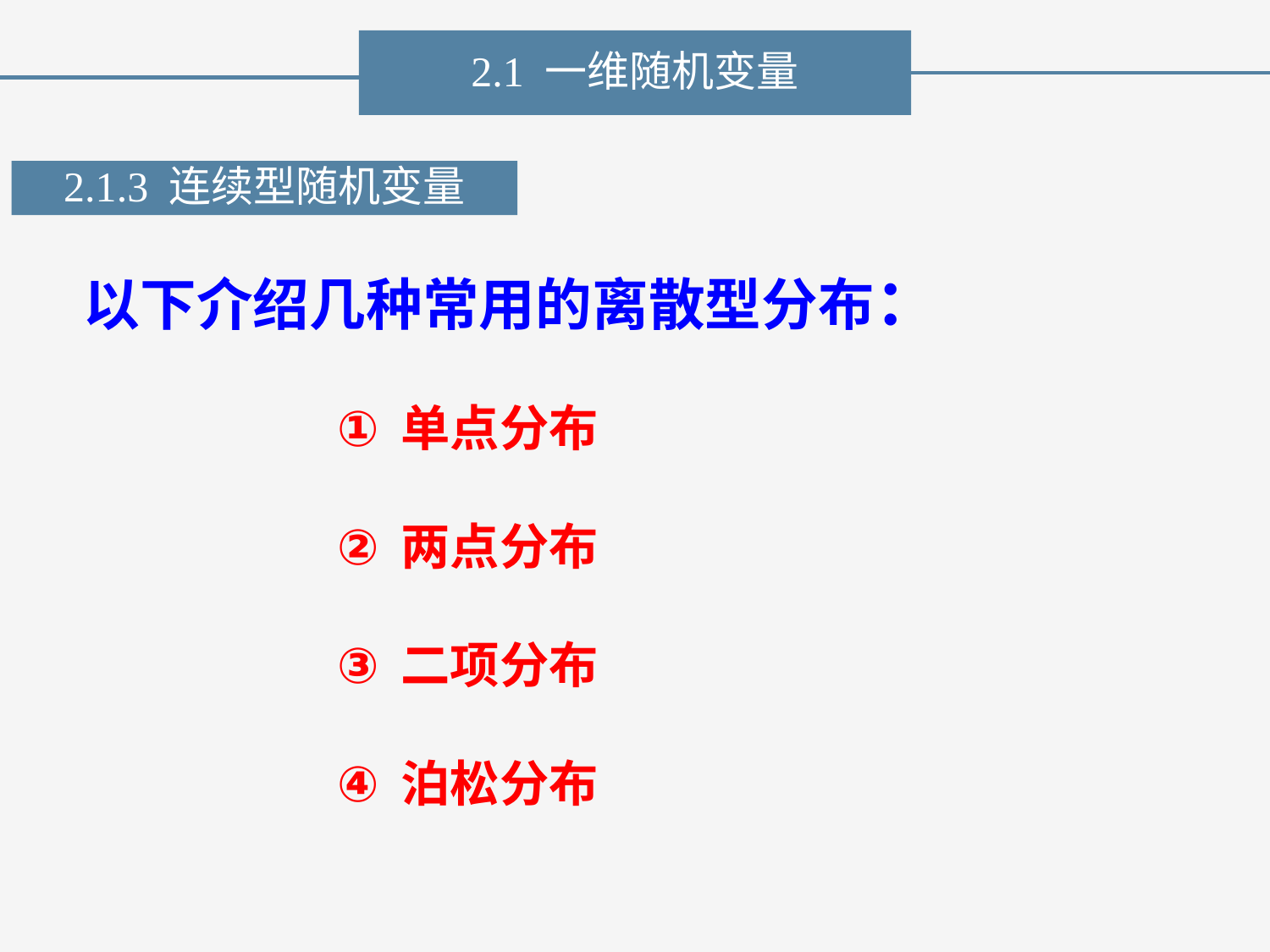

2.1 一维随机变量
2.1.3 连续型随机变量
以下介绍几种常用的离散型分布：

单点分布

两点分布

二项分布

泊松分布